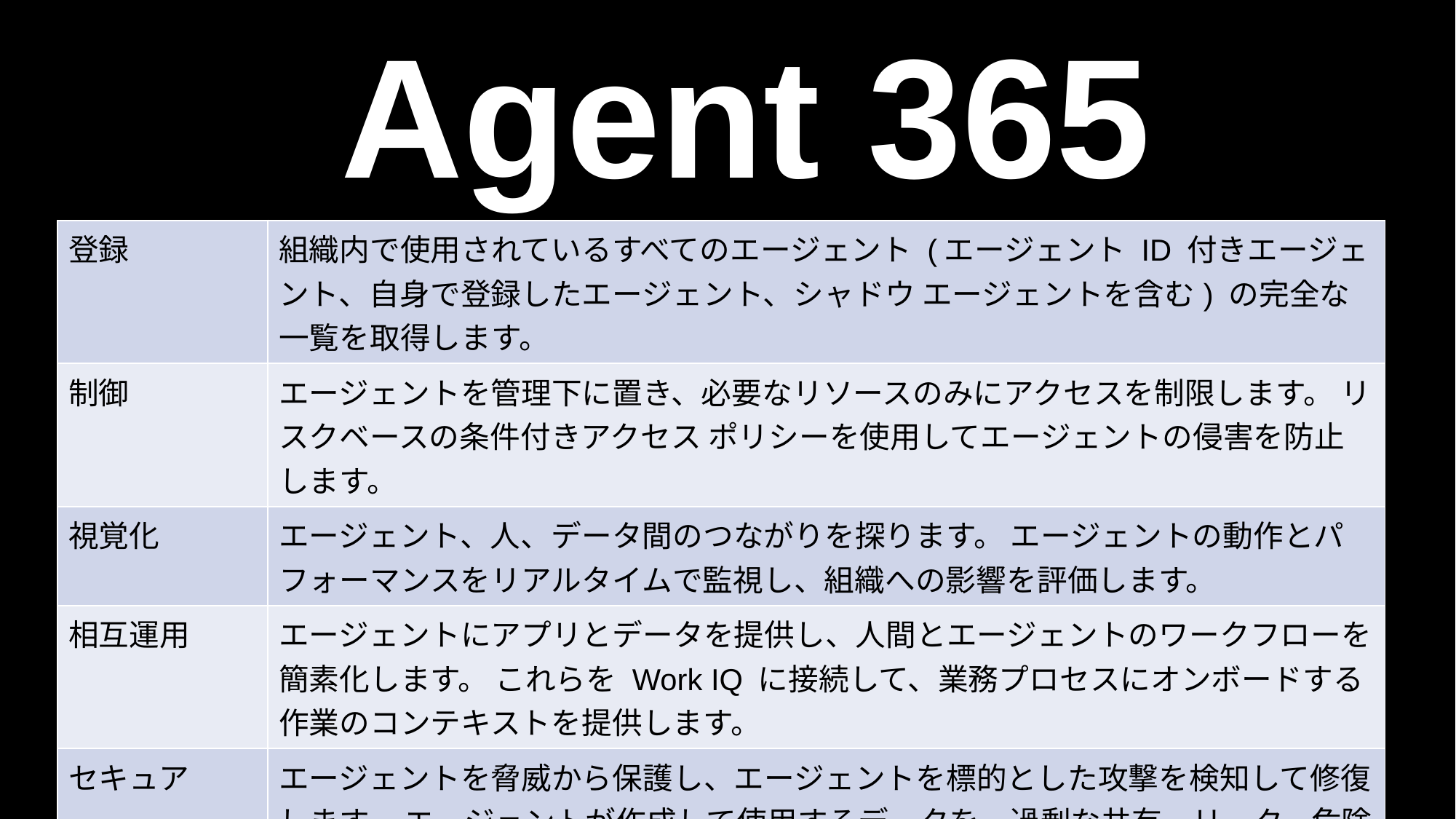

Agent 365
| 登録 | 組織内で使用されているすべてのエージェント (エージェント ID 付きエージェント、自身で登録したエージェント、シャドウ エージェントを含む) の完全な一覧を取得します。 |
| --- | --- |
| 制御 | エージェントを管理下に置き、必要なリソースのみにアクセスを制限します。 リスクベースの条件付きアクセス ポリシーを使用してエージェントの侵害を防止します。 |
| 視覚化 | エージェント、人、データ間のつながりを探ります。 エージェントの動作とパフォーマンスをリアルタイムで監視し、組織への影響を評価します。 |
| 相互運用 | エージェントにアプリとデータを提供し、人間とエージェントのワークフローを簡素化します。 これらを Work IQ に接続して、業務プロセスにオンボードする作業のコンテキストを提供します。 |
| セキュア | エージェントを脅威から保護し、エージェントを標的とした攻撃を検知して修復します。 エージェントが作成して使用するデータを、過剰な共有、リーク、危険なエージェントの動作から保護します。 |